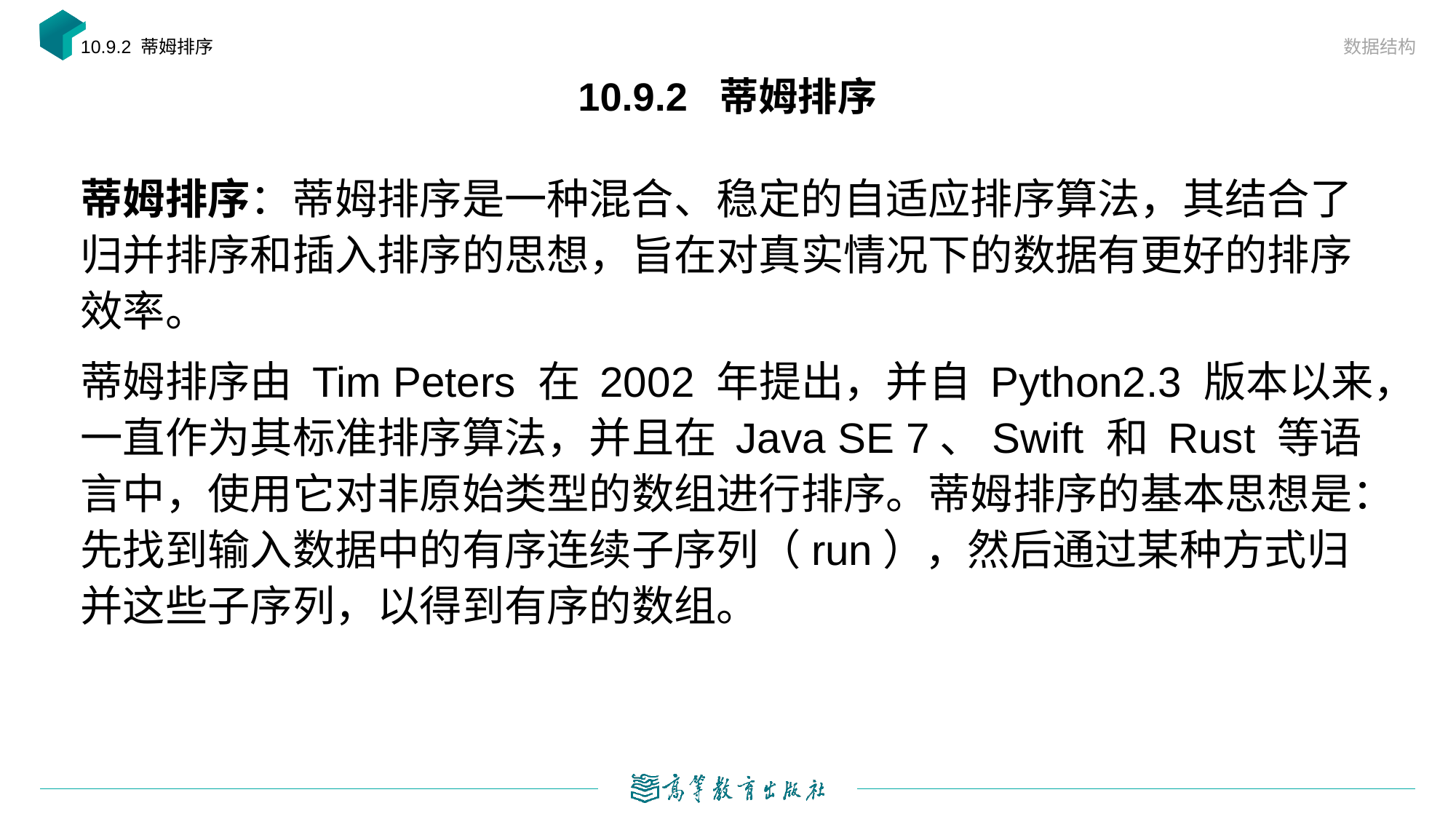

数据结构
10.9.2 蒂姆排序
# 10.9.2  蒂姆排序
蒂姆排序：蒂姆排序是一种混合、稳定的自适应排序算法，其结合了归并排序和插入排序的思想，旨在对真实情况下的数据有更好的排序效率。
蒂姆排序由 Tim Peters 在 2002 年提出，并自 Python2.3 版本以来，一直作为其标准排序算法，并且在 Java SE 7、Swift 和 Rust 等语言中，使用它对非原始类型的数组进行排序。蒂姆排序的基本思想是：先找到输入数据中的有序连续子序列（run），然后通过某种方式归并这些子序列，以得到有序的数组。